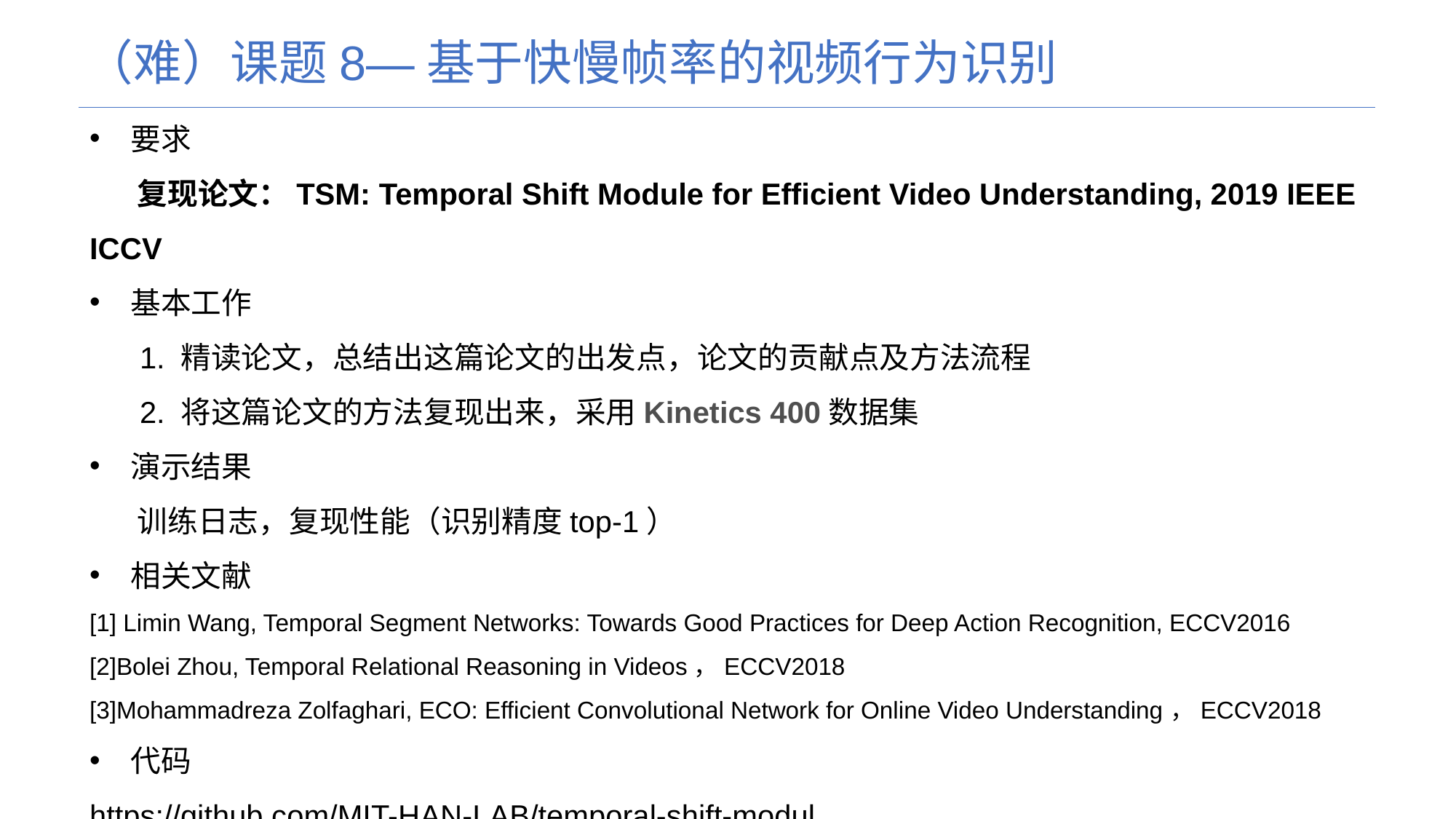

（难）课题8—基于快慢帧率的视频行为识别
要求
      复现论文：TSM: Temporal Shift Module for Efficient Video Understanding, 2019 IEEE ICCV
基本工作
      1. 精读论文，总结出这篇论文的出发点，论文的贡献点及方法流程
      2. 将这篇论文的方法复现出来，采用Kinetics 400数据集
演示结果
      训练日志，复现性能（识别精度top-1）
相关文献
[1] Limin Wang, Temporal Segment Networks: Towards Good Practices for Deep Action Recognition, ECCV2016
[2]Bolei Zhou, Temporal Relational Reasoning in Videos，ECCV2018
[3]Mohammadreza Zolfaghari, ECO: Efficient Convolutional Network for Online Video Understanding，ECCV2018
代码
https://github.com/MIT-HAN-LAB/temporal-shift-modul